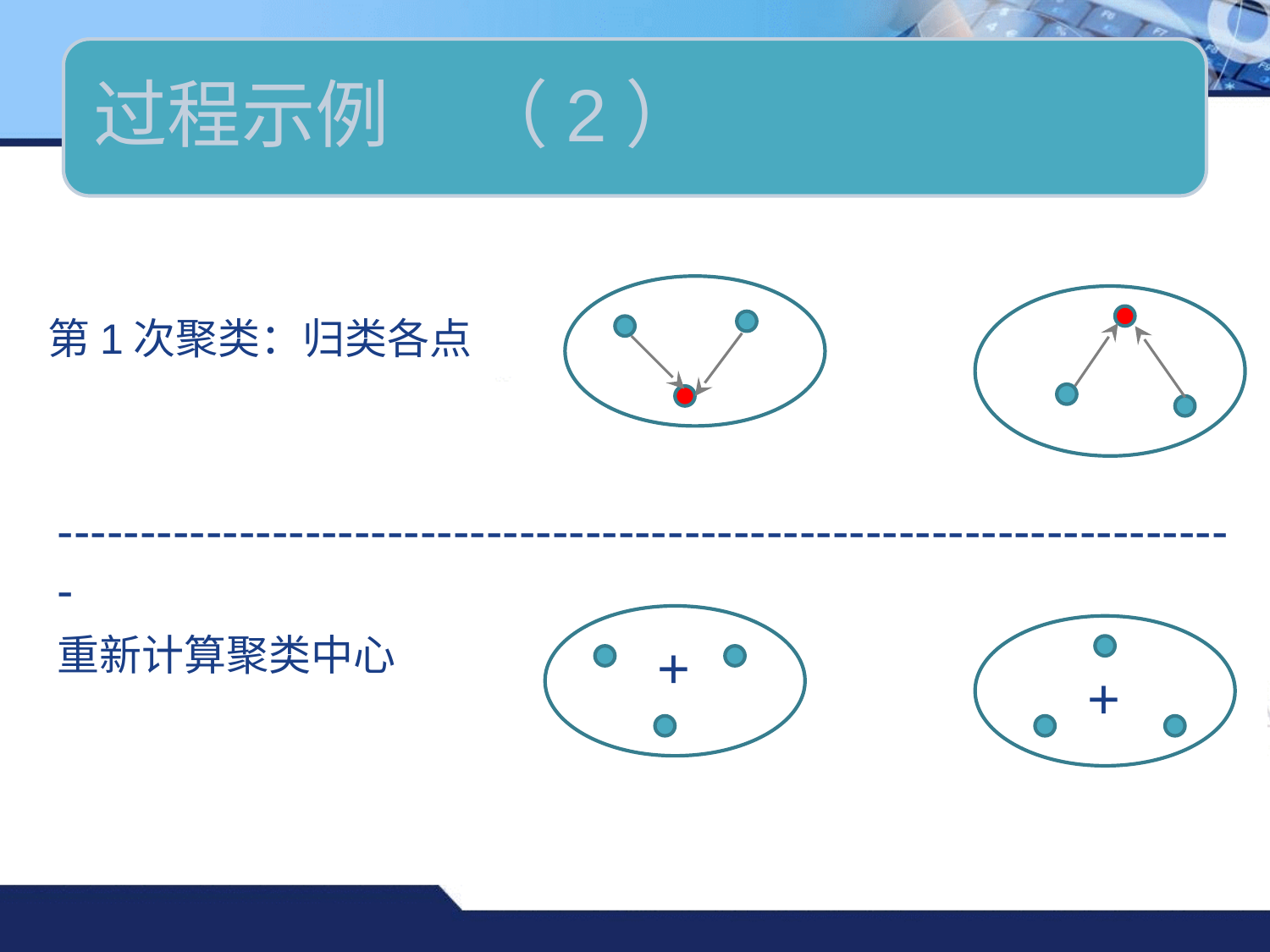

过程示例	（2）

第1次聚类：归类各点

------------------------------------------------------------------------

重新计算聚类中心
+

+